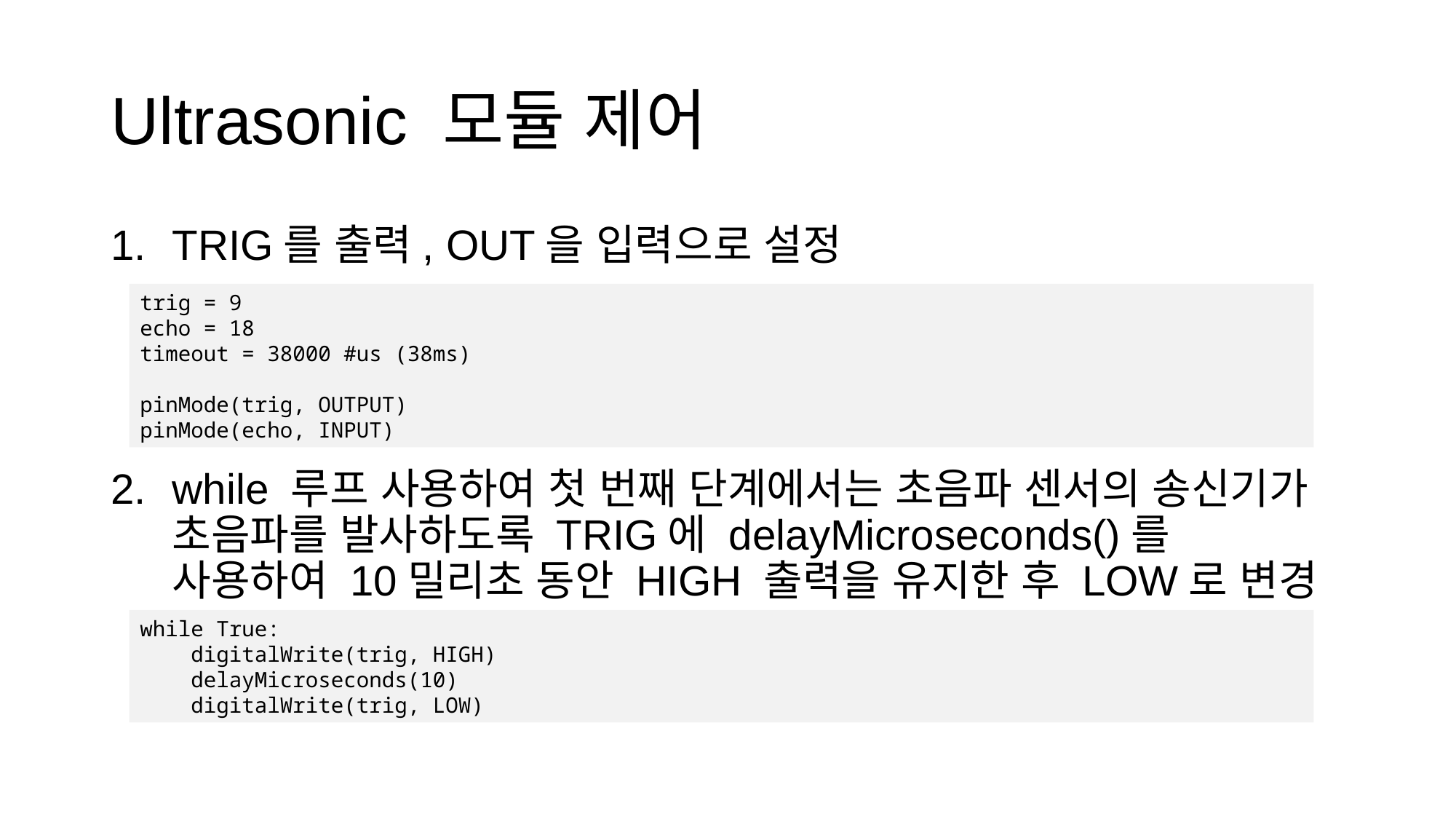

# Ultrasonic 모듈 제어
TRIG를 출력, OUT을 입력으로 설정

while 루프 사용하여 첫 번째 단계에서는 초음파 센서의 송신기가 초음파를 발사하도록 TRIG에 delayMicroseconds()를
사용하여 10밀리초 동안 HIGH 출력을 유지한 후 LOW로 변경
trig = 9
echo = 18
timeout = 38000 #us (38ms)

pinMode(trig, OUTPUT)
pinMode(echo, INPUT)
while True:
    digitalWrite(trig, HIGH)
    delayMicroseconds(10)
    digitalWrite(trig, LOW)